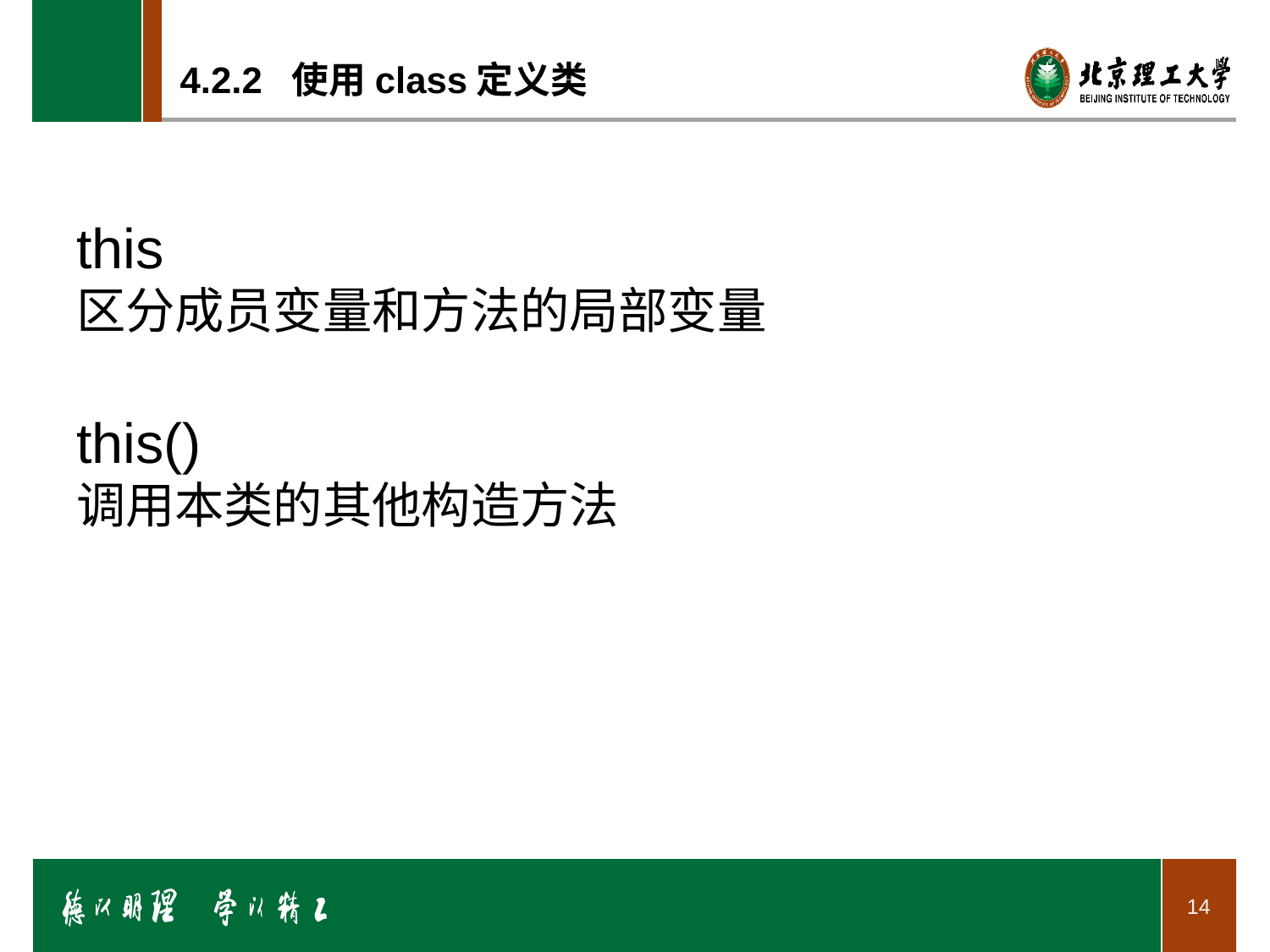

# 4.2.2  使用class定义类
this
区分成员变量和方法的局部变量

this()
调用本类的其他构造方法